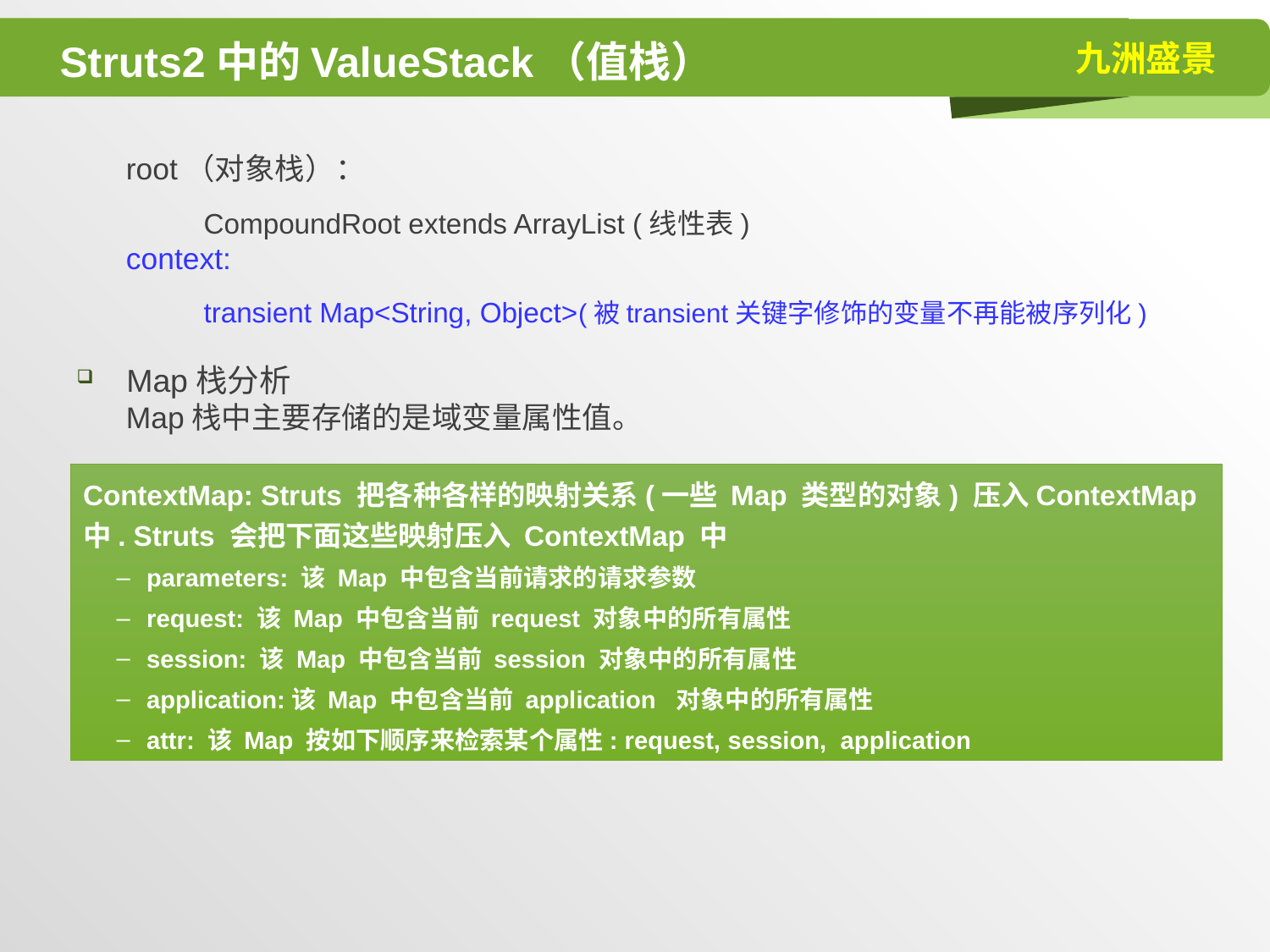

# Struts2中的ValueStack（值栈）
root（对象栈）：
CompoundRoot extends ArrayList (线性表)
context:
transient Map<String, Object>(被transient关键字修饰的变量不再能被序列化)
Map栈分析
Map栈中主要存储的是域变量属性值。
ContextMap: Struts 把各种各样的映射关系(一些 Map 类型的对象) 压入ContextMap 中. Struts 会把下面这些映射压入 ContextMap 中
parameters: 该 Map 中包含当前请求的请求参数
request: 该 Map 中包含当前 request 对象中的所有属性
session: 该 Map 中包含当前 session 对象中的所有属性
application:该 Map 中包含当前 application  对象中的所有属性
attr: 该 Map 按如下顺序来检索某个属性: request, session,  application